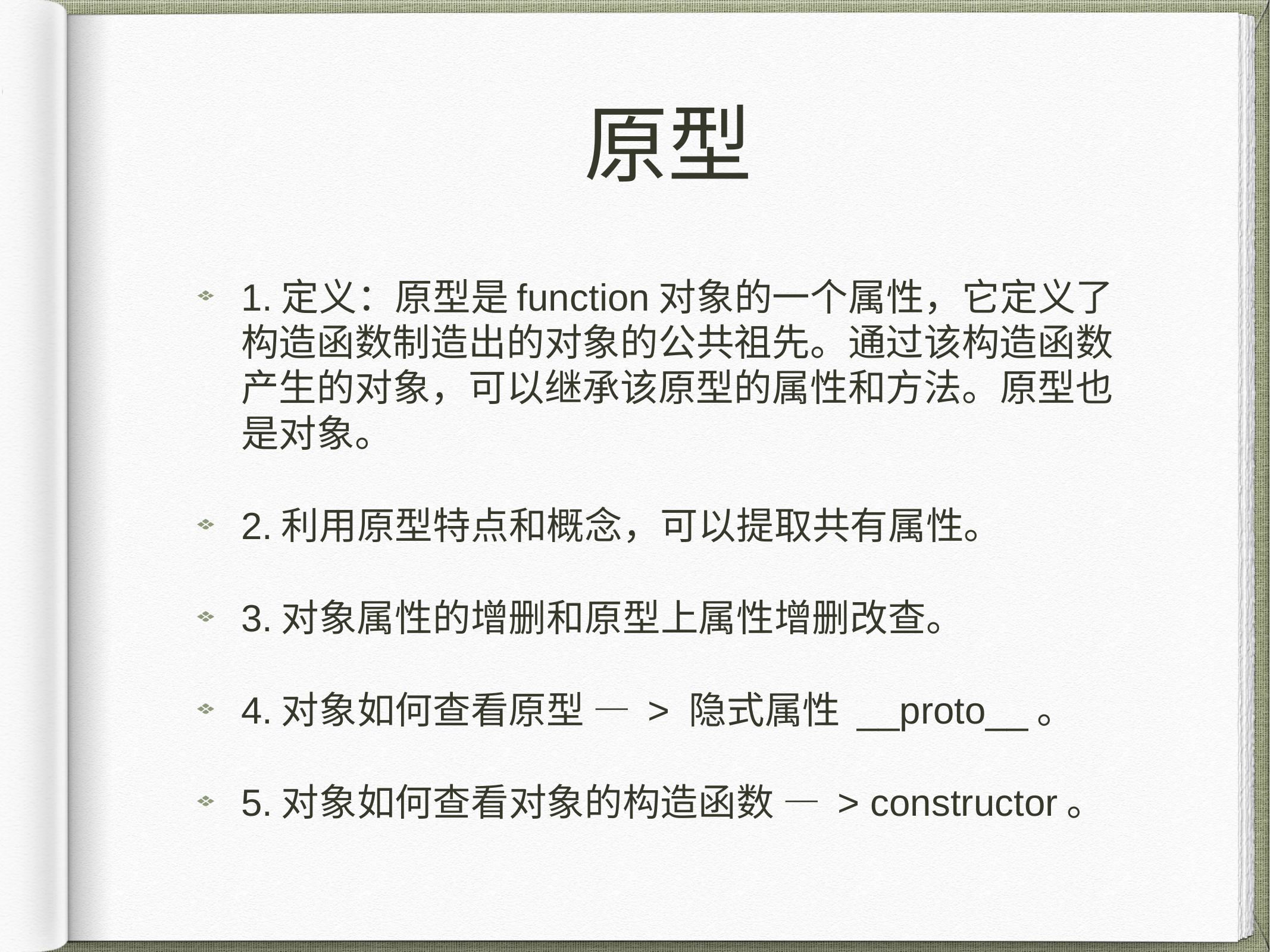

# 原型
1.定义：原型是function对象的一个属性，它定义了构造函数制造出的对象的公共祖先。通过该构造函数产生的对象，可以继承该原型的属性和方法。原型也是对象。
2.利用原型特点和概念，可以提取共有属性。
3.对象属性的增删和原型上属性增删改查。
4.对象如何查看原型 — > 隐式属性 __proto__。
5.对象如何查看对象的构造函数 — > constructor。